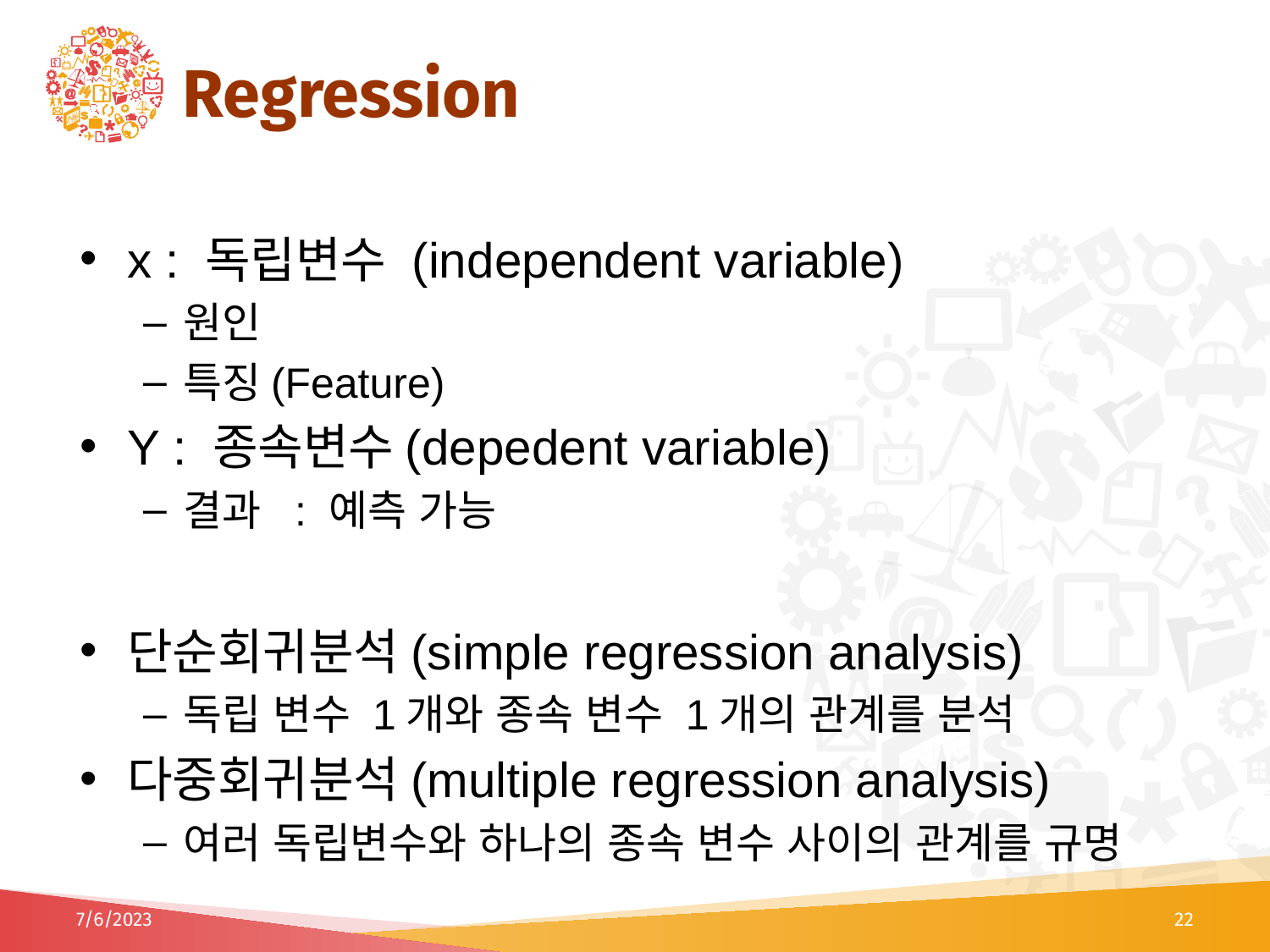

# Regression
x : 독립변수 (independent variable)
원인
특징(Feature)
Y : 종속변수(depedent variable)
결과  : 예측 가능

단순회귀분석(simple regression analysis)
독립 변수 1개와 종속 변수 1개의 관계를 분석
다중회귀분석(multiple regression analysis)
여러 독립변수와 하나의 종속 변수 사이의 관계를 규명
7/6/2023
22